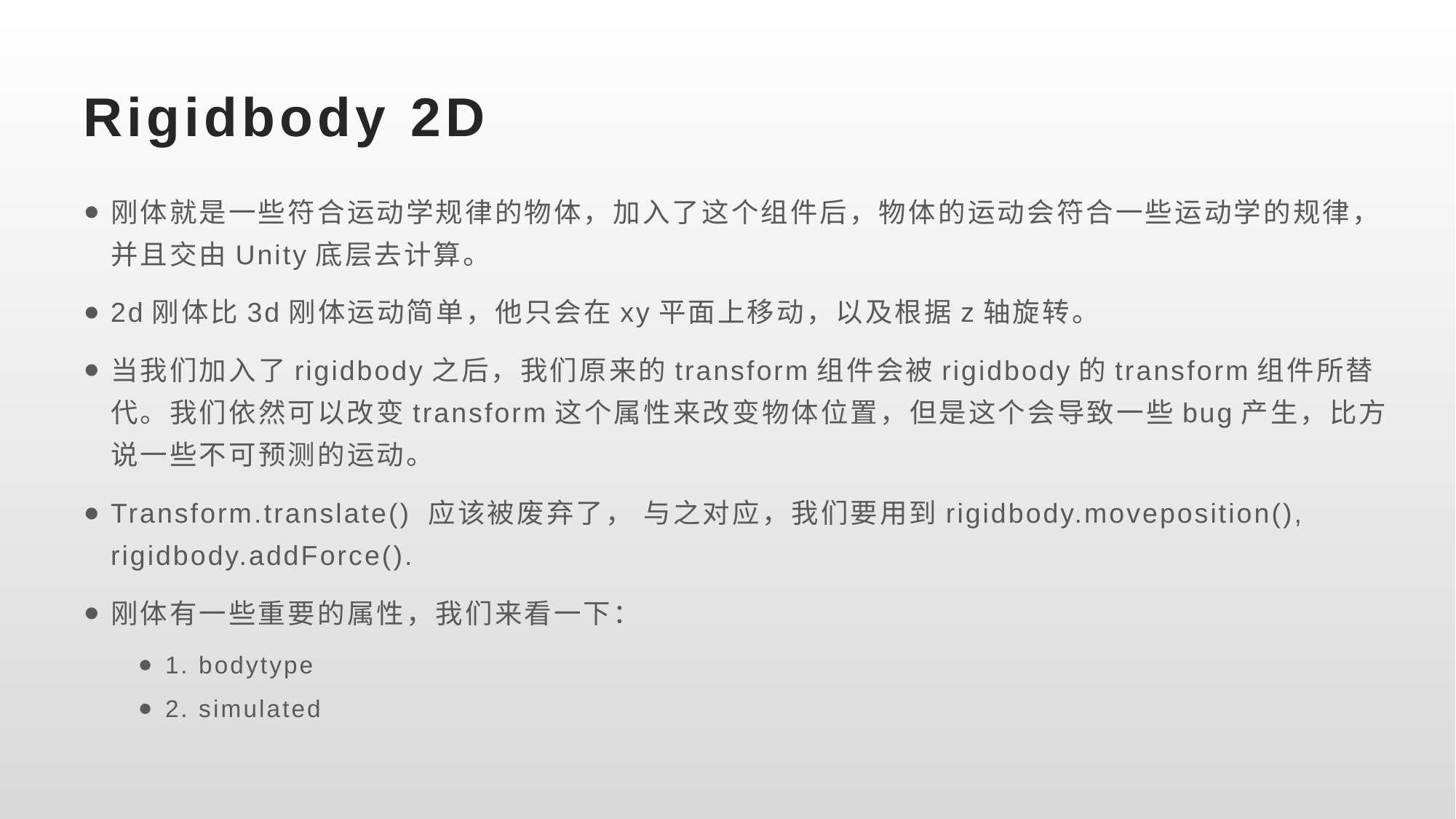

# Rigidbody	2D
刚体就是一些符合运动学规律的物体，加入了这个组件后，物体的运动会符合一些运动学的规律，并且交由Unity底层去计算。
2d刚体比3d刚体运动简单，他只会在xy平面上移动，以及根据z轴旋转。
当我们加入了rigidbody之后，我们原来的transform组件会被rigidbody的transform组件所替代。我们依然可以改变transform这个属性来改变物体位置，但是这个会导致一些bug产生，比方说一些不可预测的运动。
Transform.translate() 应该被废弃了， 与之对应，我们要用到rigidbody.moveposition(), rigidbody.addForce().
刚体有一些重要的属性，我们来看一下：
1. bodytype
2. simulated